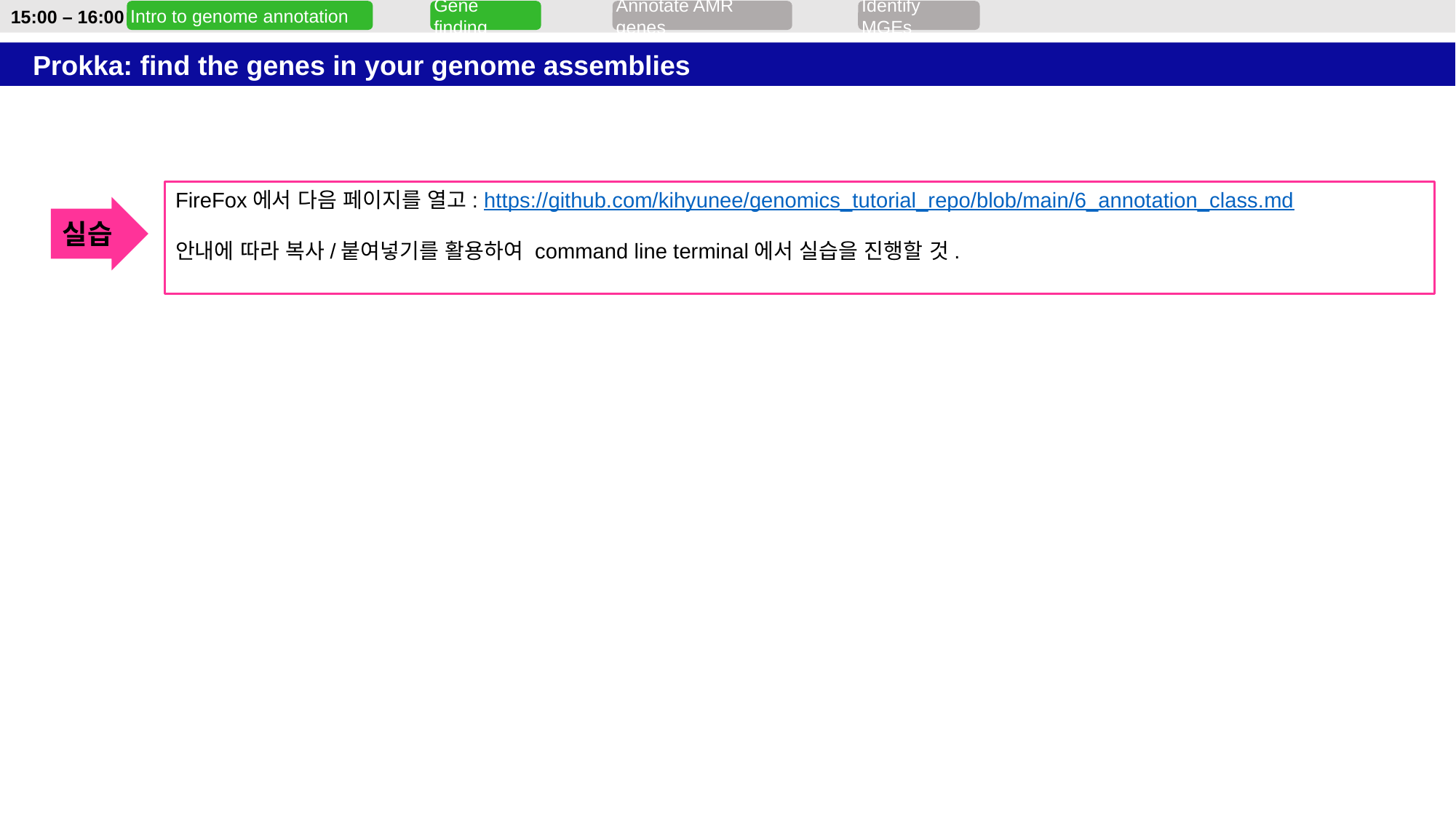

15:00 – 16:00
Gene finding
Annotate AMR genes
Intro to genome annotation
Identify MGEs
Prokka: find the genes in your genome assemblies
FireFox에서 다음 페이지를 열고: https://github.com/kihyunee/genomics_tutorial_repo/blob/main/6_annotation_class.md

안내에 따라 복사/붙여넣기를 활용하여 command line terminal에서 실습을 진행할 것.

실습